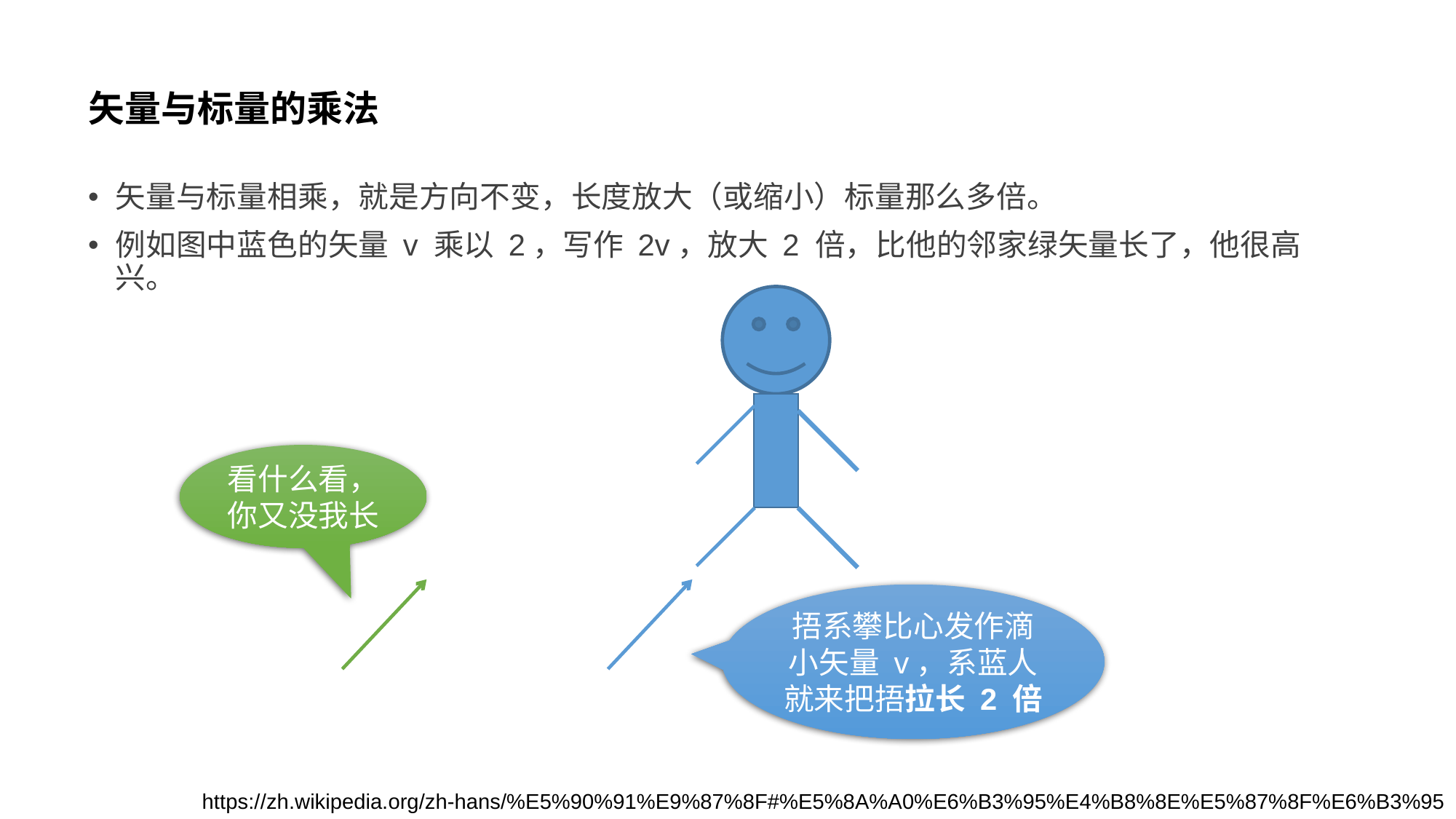

# 矢量与标量的乘法
矢量与标量相乘，就是方向不变，长度放大（或缩小）标量那么多倍。
例如图中蓝色的矢量 v 乘以 2，写作 2v，放大 2 倍，比他的邻家绿矢量长了，他很高兴。

看什么看，你又没我长
捂系攀比心发作滴小矢量 v，系蓝人就来把捂拉长 2 倍
https://zh.wikipedia.org/zh-hans/%E5%90%91%E9%87%8F#%E5%8A%A0%E6%B3%95%E4%B8%8E%E5%87%8F%E6%B3%95